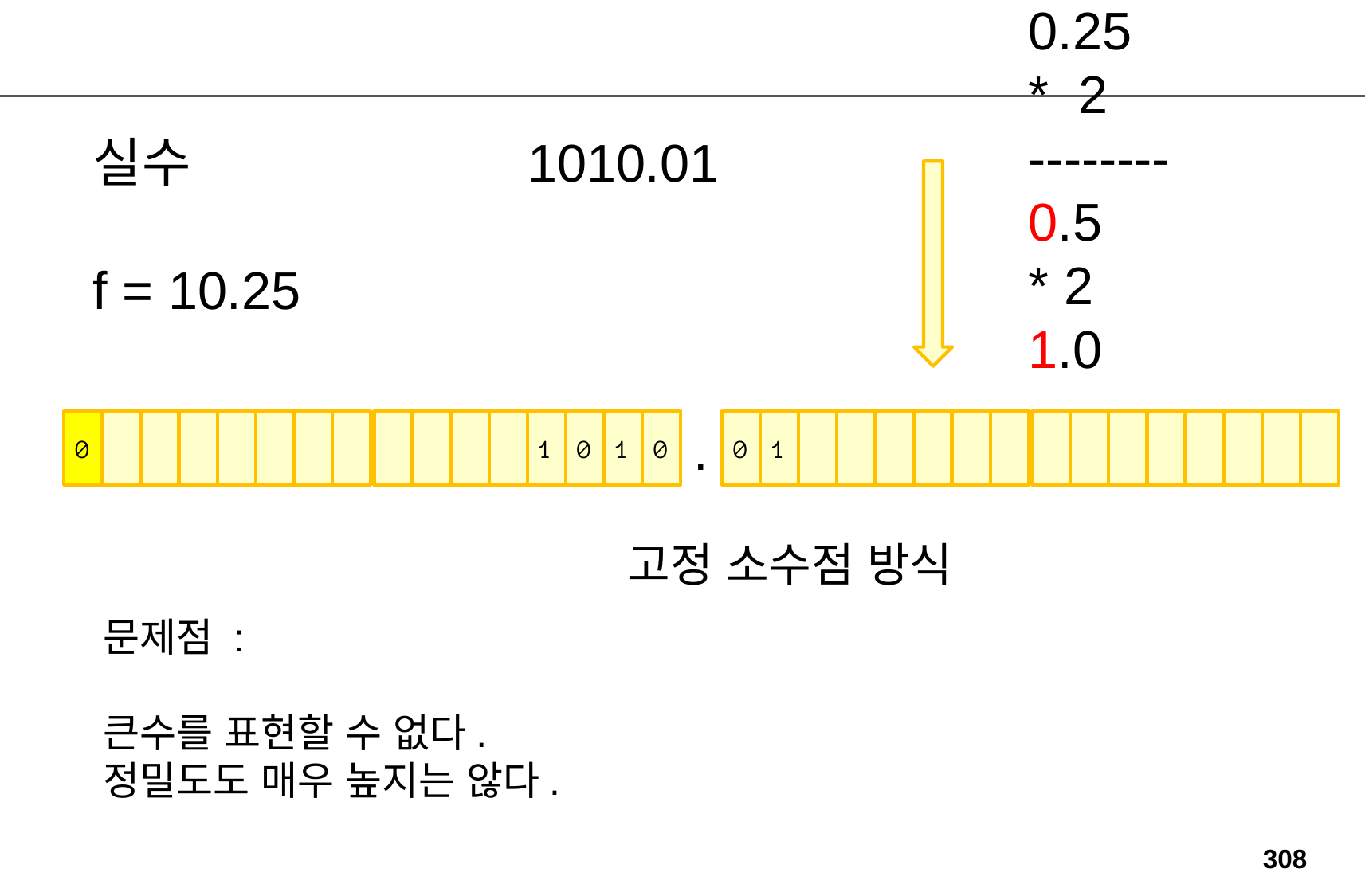

0.25
*  2
--------
0.5
* 2
1.0
실수

f = 10.25
1010.01

0

1
0
1
0
.
0
1

고정 소수점 방식
문제점 :

큰수를 표현할 수 없다.
정밀도도 매우 높지는 않다.